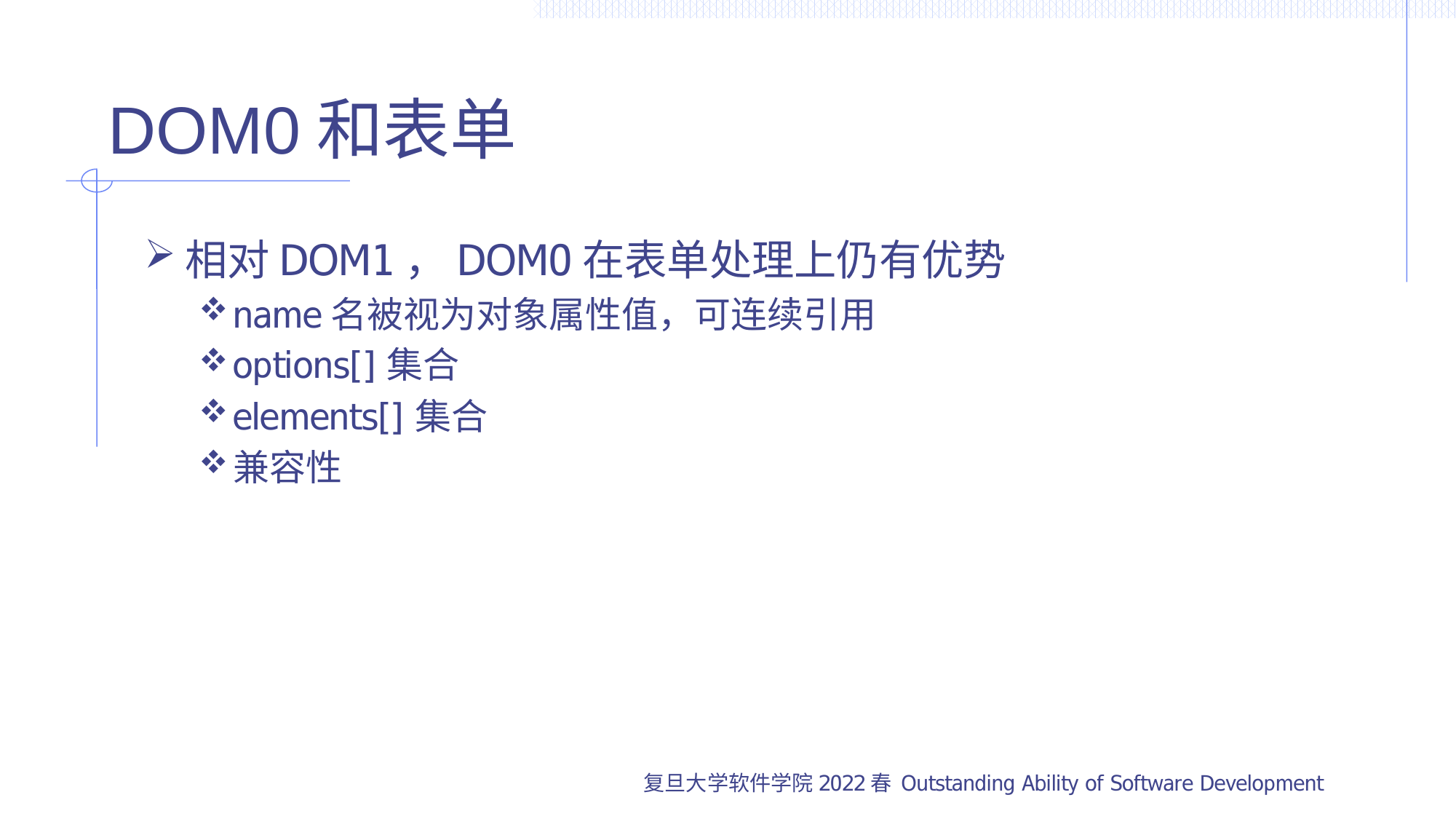

# DOM0和表单
相对DOM1，DOM0在表单处理上仍有优势
name名被视为对象属性值，可连续引用
options[]集合
elements[]集合
兼容性